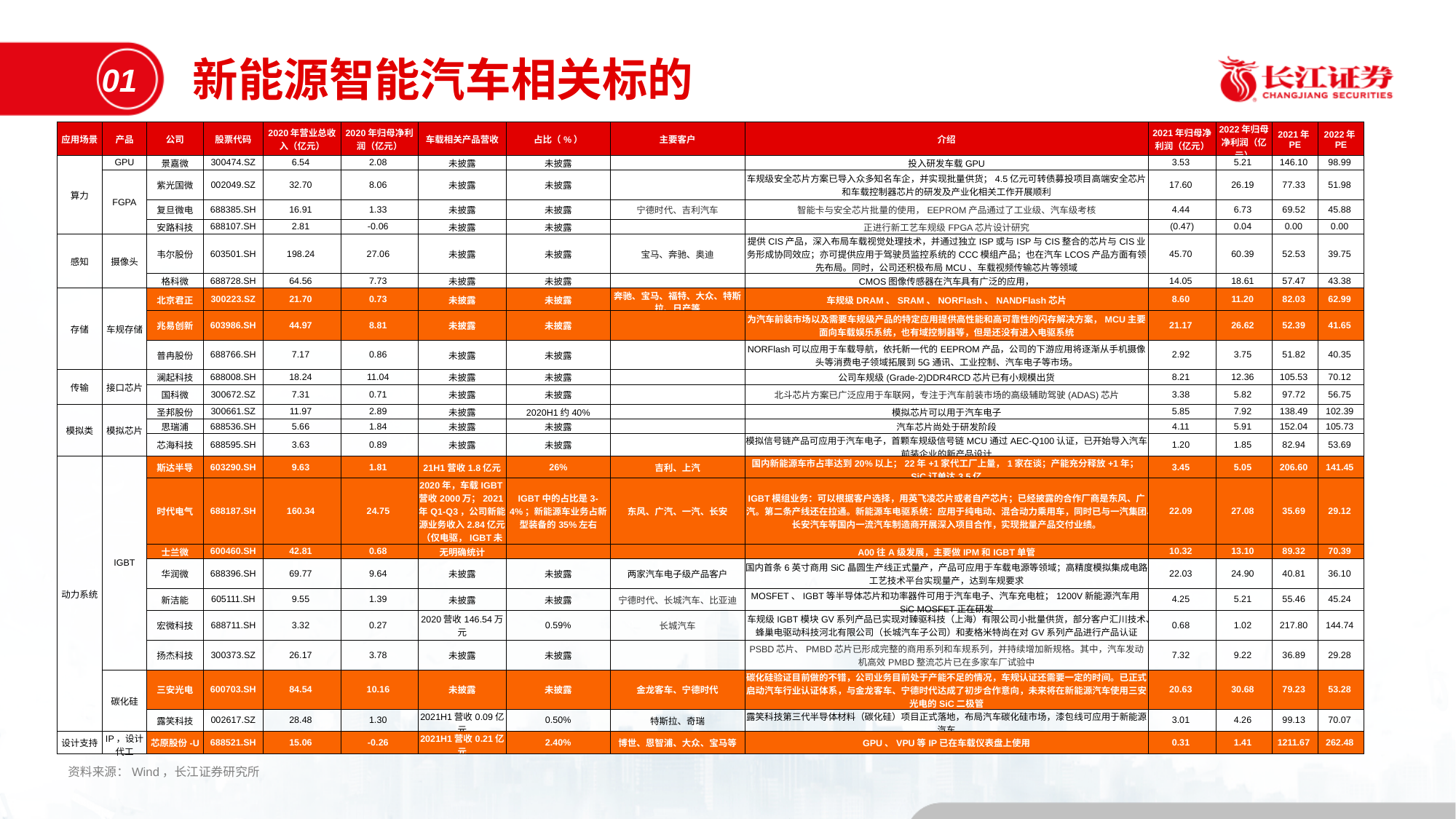

新能源智能汽车相关标的
01
| 应用场景 | 产品 | 公司 | 股票代码 | 2020年营业总收入（亿元） | 2020年归母净利润（亿元） | 车载相关产品营收 | 占比（%） | 主要客户 | 介绍 | 2021年归母净利润（亿元） | 2022年归母净利润（亿元） | 2021年PE | 2022年PE |
| --- | --- | --- | --- | --- | --- | --- | --- | --- | --- | --- | --- | --- | --- |
| 算力 | GPU | 景嘉微 | 300474.SZ | 6.54 | 2.08 | 未披露 | 未披露 |  | 投入研发车载GPU | 3.53 | 5.21 | 146.10 | 98.99 |
|  | FGPA | 紫光国微 | 002049.SZ | 32.70 | 8.06 | 未披露 | 未披露 |  | 车规级安全芯片方案已导入众多知名车企，并实现批量供货；4.5亿元可转债募投项目高端安全芯片和车载控制器芯片的研发及产业化相关工作开展顺利 | 17.60 | 26.19 | 77.33 | 51.98 |
|  |  | 复旦微电 | 688385.SH | 16.91 | 1.33 | 未披露 | 未披露 | 宁德时代、吉利汽车 | 智能卡与安全芯片批量的使用，EEPROM产品通过了工业级、汽车级考核 | 4.44 | 6.73 | 69.52 | 45.88 |
|  |  | 安路科技 | 688107.SH | 2.81 | -0.06 | 未披露 | 未披露 |  | 正进行新工艺车规级FPGA芯片设计研究 | (0.47) | 0.04 | 0.00 | 0.00 |
| 感知 | 摄像头 | 韦尔股份 | 603501.SH | 198.24 | 27.06 | 未披露 | 未披露 | 宝马、奔驰、奥迪 | 提供CIS产品，深入布局车载视觉处理技术，并通过独立ISP或与ISP与CIS整合的芯片与CIS业务形成协同效应；亦可提供应用于驾驶员监控系统的CCC模组产品；也在汽车LCOS产品方面有领先布局。同时，公司还积极布局MCU、车载视频传输芯片等领域 | 45.70 | 60.39 | 52.53 | 39.75 |
|  |  | 格科微 | 688728.SH | 64.56 | 7.73 | 未披露 | 未披露 |  | CMOS图像传感器在汽车具有广泛的应用， | 14.05 | 18.61 | 57.47 | 43.38 |
| 存储 | 车规存储 | 北京君正 | 300223.SZ | 21.70 | 0.73 | 未披露 | 未披露 | 奔驰、宝马、福特、大众、特斯拉、日产等 | 车规级DRAM、SRAM、NORFlash、NANDFlash芯片 | 8.60 | 11.20 | 82.03 | 62.99 |
|  |  | 兆易创新 | 603986.SH | 44.97 | 8.81 | 未披露 | 未披露 |  | 为汽车前装市场以及需要车规级产品的特定应用提供高性能和高可靠性的闪存解决方案，MCU主要面向车载娱乐系统，也有域控制器等，但是还没有进入电驱系统 | 21.17 | 26.62 | 52.39 | 41.65 |
|  |  | 普冉股份 | 688766.SH | 7.17 | 0.86 | 未披露 | 未披露 |  | NORFlash可以应用于车载导航，依托新一代的EEPROM产品，公司的下游应用将逐渐从手机摄像头等消费电子领域拓展到5G通讯、工业控制、汽车电子等市场。 | 2.92 | 3.75 | 51.82 | 40.35 |
| 传输 | 接口芯片 | 澜起科技 | 688008.SH | 18.24 | 11.04 | 未披露 | 未披露 |  | 公司车规级(Grade-2)DDR4RCD芯片已有小规模出货 | 8.21 | 12.36 | 105.53 | 70.12 |
|  |  | 国科微 | 300672.SZ | 7.31 | 0.71 | 未披露 | 未披露 |  | 北斗芯片方案已广泛应用于车联网，专注于汽车前装市场的高级辅助驾驶(ADAS)芯片 | 3.38 | 5.82 | 97.72 | 56.75 |
| 模拟类 | 模拟芯片 | 圣邦股份 | 300661.SZ | 11.97 | 2.89 | 未披露 | 2020H1约40% |  | 模拟芯片可以用于汽车电子 | 5.85 | 7.92 | 138.49 | 102.39 |
|  |  | 思瑞浦 | 688536.SH | 5.66 | 1.84 | 未披露 | 未披露 |  | 汽车芯片尚处于研发阶段 | 4.11 | 5.91 | 152.04 | 105.73 |
|  |  | 芯海科技 | 688595.SH | 3.63 | 0.89 | 未披露 | 未披露 |  | 模拟信号链产品可应用于汽车电子，首颗车规级信号链MCU通过AEC-Q100认证，已开始导入汽车前装企业的新产品设计 | 1.20 | 1.85 | 82.94 | 53.69 |
| 动力系统 | IGBT | 斯达半导 | 603290.SH | 9.63 | 1.81 | 21H1营收1.8亿元 | 26% | 吉利、上汽 | 国内新能源车市占率达到20%以上；22年+1家代工厂上量，1家在谈；产能充分释放+1年；SiC订单达3.5亿 | 3.45 | 5.05 | 206.60 | 141.45 |
|  |  | 时代电气 | 688187.SH | 160.34 | 24.75 | 2020年，车载IGBT营收2000万；2021年Q1-Q3，公司新能源业务收入2.84亿元（仅电驱，IGBT未重复计入） | IGBT中的占比是3-4%；新能源车业务占新型装备的35%左右 | 东风、广汽、一汽、长安 | IGBT模组业务：可以根据客户选择，用英飞凌芯片或者自产芯片；已经披露的合作厂商是东风、广汽。第二条产线还在拉通。新能源车电驱系统：应用于纯电动、混合动力乘用车，同时已与一汽集团、长安汽车等国内一流汽车制造商开展深入项目合作，实现批量产品交付业绩。 | 22.09 | 27.08 | 35.69 | 29.12 |
|  |  | 士兰微 | 600460.SH | 42.81 | 0.68 | 无明确统计 |  |  | A00往A级发展，主要做IPM和IGBT单管 | 10.32 | 13.10 | 89.32 | 70.39 |
|  |  | 华润微 | 688396.SH | 69.77 | 9.64 | 未披露 | 未披露 | 两家汽车电子级产品客户 | 国内首条6英寸商用SiC晶圆生产线正式量产，产品可应用于车载电源等领域；高精度模拟集成电路工艺技术平台实现量产，达到车规要求 | 22.03 | 24.90 | 40.81 | 36.10 |
|  |  | 新洁能 | 605111.SH | 9.55 | 1.39 | 未披露 | 未披露 | 宁德时代、长城汽车、比亚迪 | MOSFET、IGBT等半导体芯片和功率器件可用于汽车电子、汽车充电桩；1200V新能源汽车用SiC MOSFET正在研发 | 4.25 | 5.21 | 55.46 | 45.24 |
|  |  | 宏微科技 | 688711.SH | 3.32 | 0.27 | 2020营收146.54万元 | 0.59% | 长城汽车 | 车规级IGBT模块GV系列产品已实现对臻驱科技（上海）有限公司小批量供货，部分客户汇川技术、蜂巢电驱动科技河北有限公司（长城汽车子公司）和麦格米特尚在对GV系列产品进行产品认证 | 0.68 | 1.02 | 217.80 | 144.74 |
|  |  | 扬杰科技 | 300373.SZ | 26.17 | 3.78 | 未披露 | 未披露 |  | PSBD芯片、PMBD芯片已形成完整的商用系列和车规系列，并持续增加新规格。其中，汽车发动机高效PMBD整流芯片已在多家车厂试验中 | 7.32 | 9.22 | 36.89 | 29.28 |
|  | 碳化硅 | 三安光电 | 600703.SH | 84.54 | 10.16 | 未披露 | 未披露 | 金龙客车、宁德时代 | 碳化硅验证目前做的不错，公司业务目前处于产能不足的情况，车规认证还需要一定的时间。已正式启动汽车行业认证体系，与金龙客车、宁德时代达成了初步合作意向，未来将在新能源汽车使用三安光电的SiC二极管 | 20.63 | 30.68 | 79.23 | 53.28 |
|  |  | 露笑科技 | 002617.SZ | 28.48 | 1.30 | 2021H1营收0.09亿元 | 0.50% | 特斯拉、奇瑞 | 露笑科技第三代半导体材料（碳化硅）项目正式落地，布局汽车碳化硅市场，漆包线可应用于新能源汽车 | 3.01 | 4.26 | 99.13 | 70.07 |
| 设计支持 | IP，设计代工 | 芯原股份-U | 688521.SH | 15.06 | -0.26 | 2021H1营收0.21亿元 | 2.40% | 博世、恩智浦、大众、宝马等 | GPU、VPU等IP已在车载仪表盘上使用 | 0.31 | 1.41 | 1211.67 | 262.48 |
资料来源：Wind，长江证券研究所